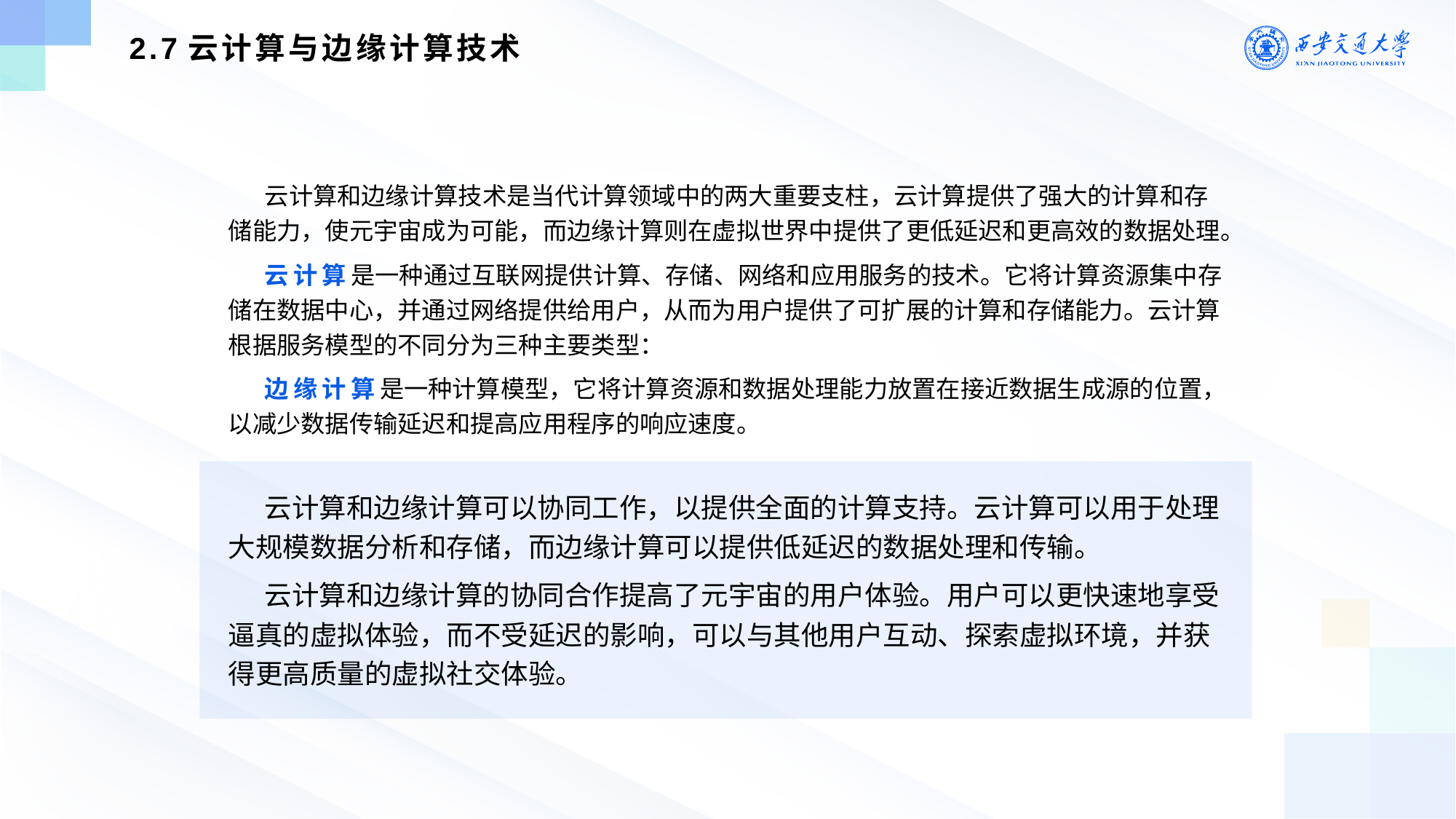

2.7云计算与边缘计算技术
云计算和边缘计算技术是当代计算领域中的两大重要支柱，云计算提供了强大的计算和存储能力，使元宇宙成为可能，而边缘计算则在虚拟世界中提供了更低延迟和更高效的数据处理。
云计算是一种通过互联网提供计算、存储、网络和应用服务的技术。它将计算资源集中存储在数据中心，并通过网络提供给用户，从而为用户提供了可扩展的计算和存储能力。云计算根据服务模型的不同分为三种主要类型：
边缘计算是一种计算模型，它将计算资源和数据处理能力放置在接近数据生成源的位置，以减少数据传输延迟和提高应用程序的响应速度。

云计算和边缘计算可以协同工作，以提供全面的计算支持。云计算可以用于处理大规模数据分析和存储，而边缘计算可以提供低延迟的数据处理和传输。
云计算和边缘计算的协同合作提高了元宇宙的用户体验。用户可以更快速地享受逼真的虚拟体验，而不受延迟的影响，可以与其他用户互动、探索虚拟环境，并获得更高质量的虚拟社交体验。